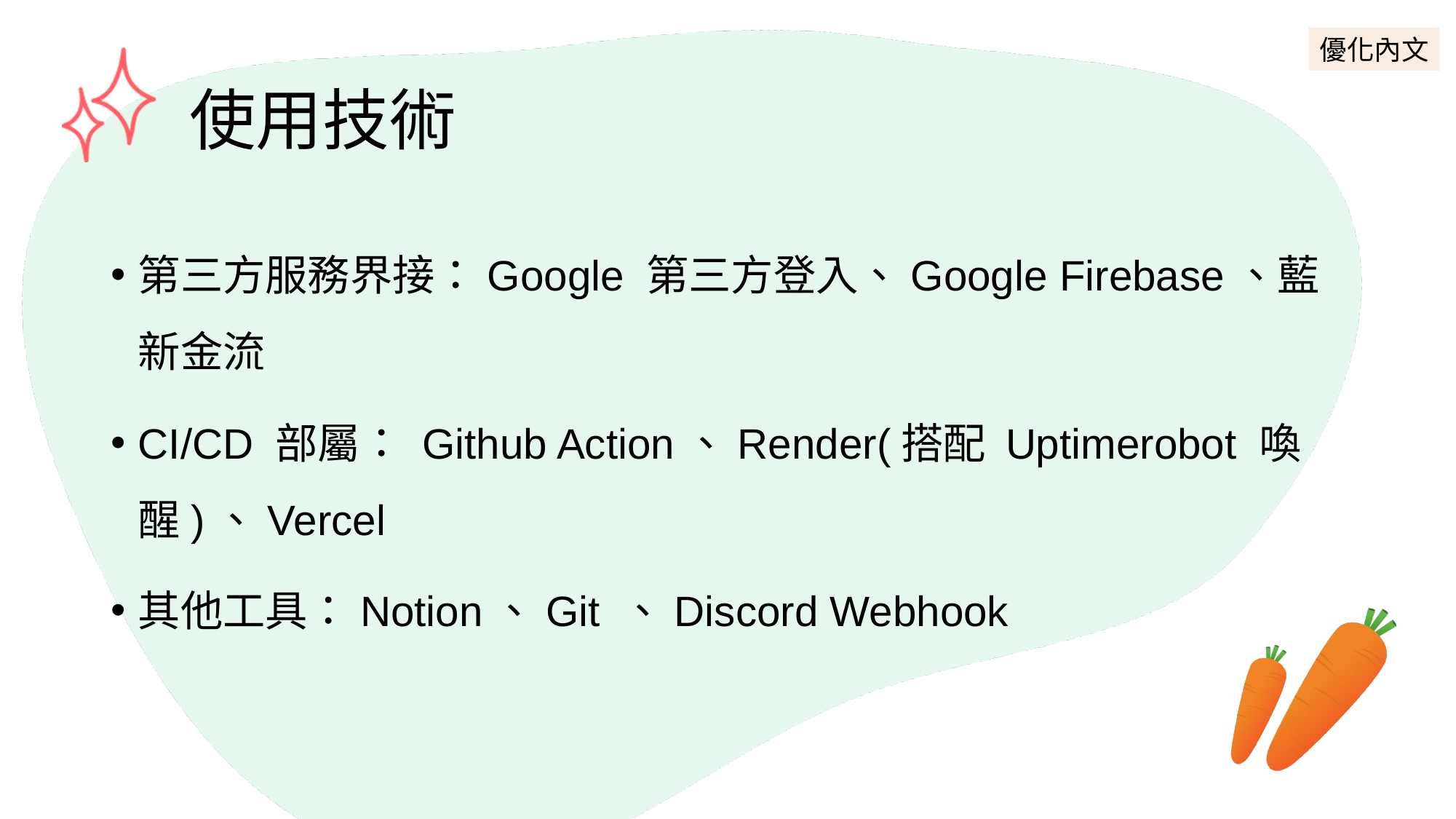

優化內文
# 使用技術
第三方服務界接：Google 第三方登入、Google Firebase、藍新金流
CI/CD 部屬： Github Action、Render(搭配 Uptimerobot 喚醒)、Vercel
其他工具：Notion、Git 、Discord Webhook